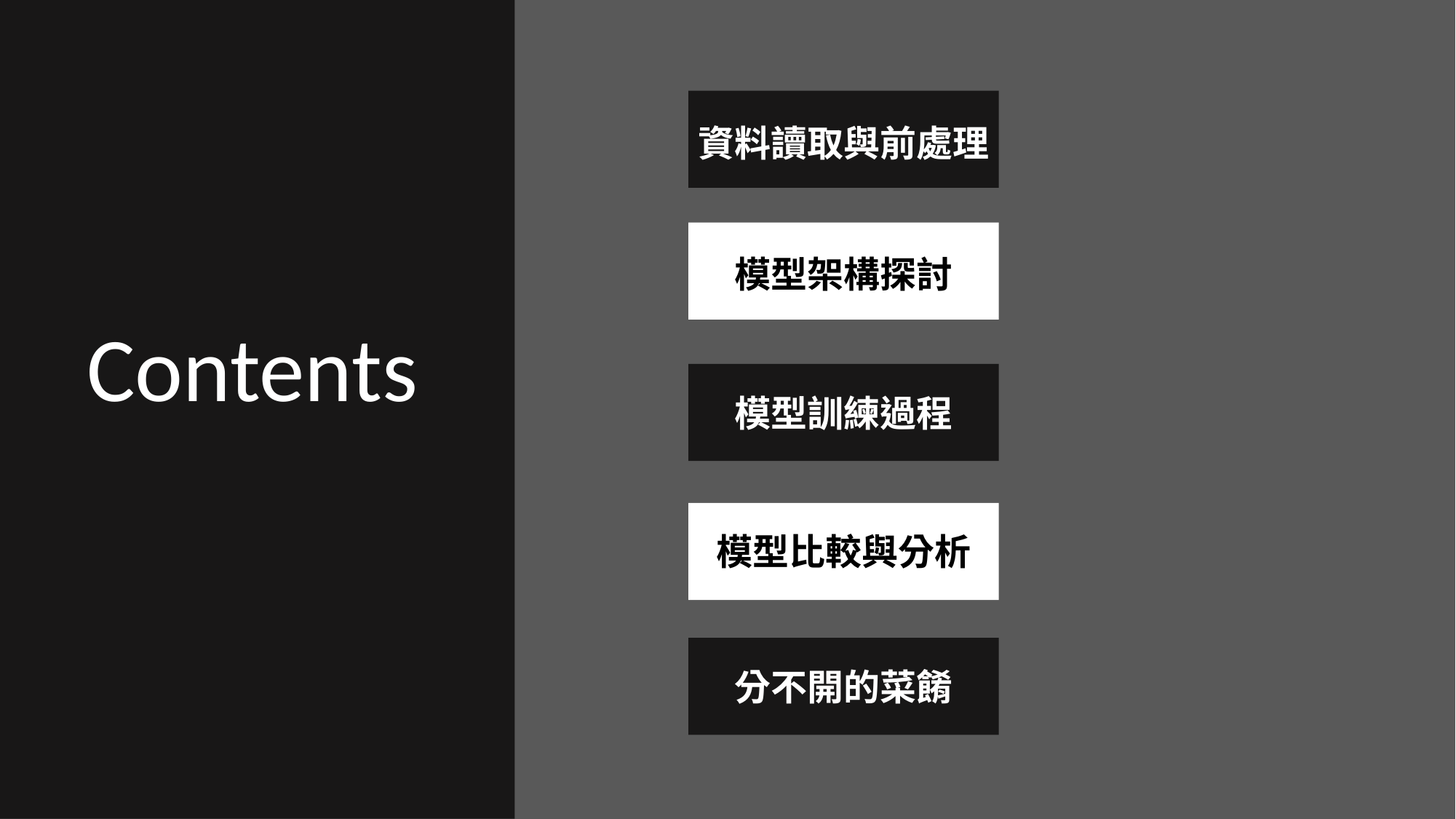

資料讀取與前處理
模型架構探討
# Contents
模型訓練過程
模型比較與分析
分不開的菜餚